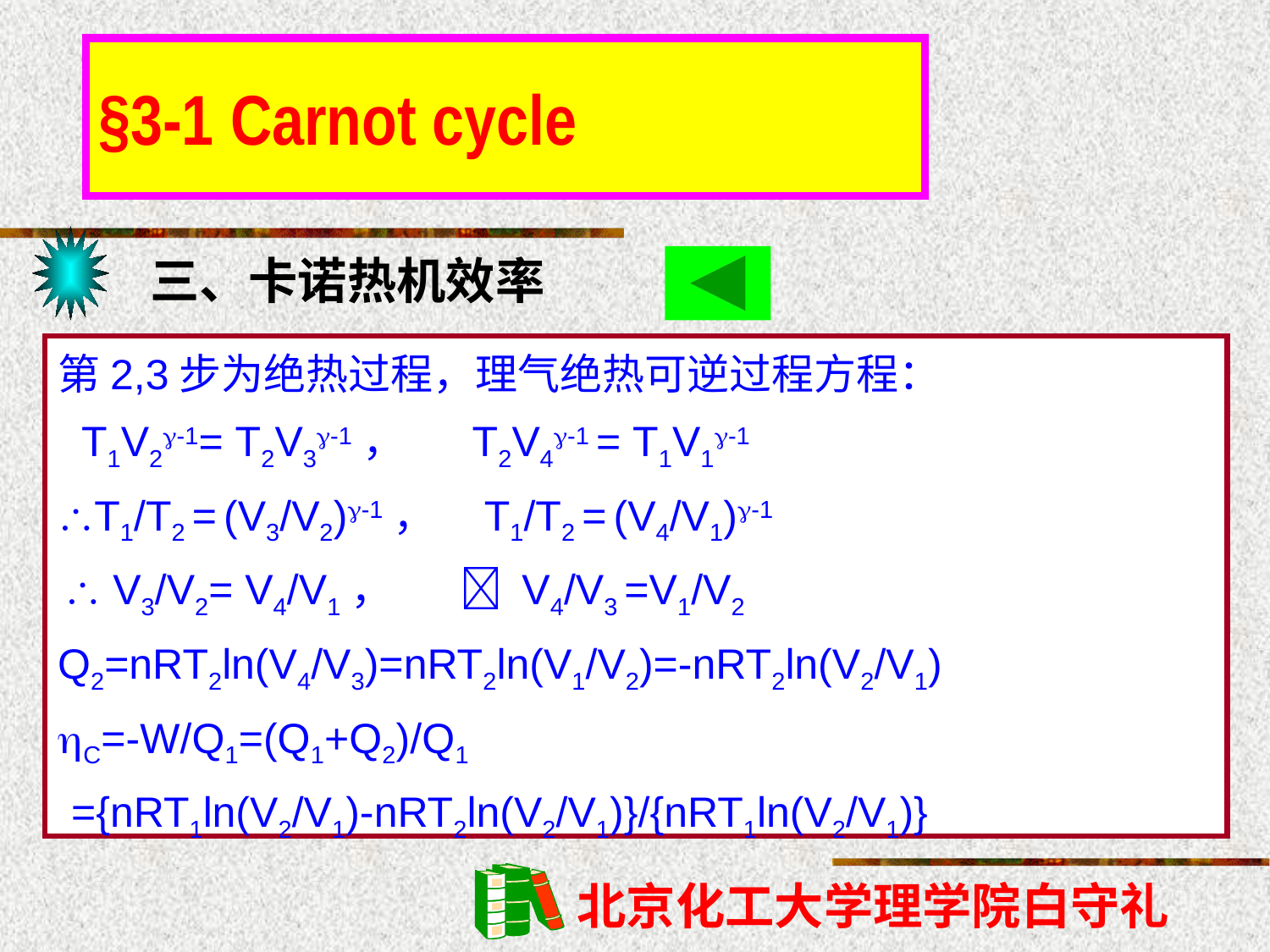

§3-1 Carnot cycle

三、卡诺热机效率

第2,3步为绝热过程，理气绝热可逆过程方程：
  T1V2γ-1= T2V3γ-1，      T2V4γ-1 = T1V1γ-1
∴T1/T2 = (V3/V2)γ-1，    T1/T2 = (V4/V1)γ-1
 ∴ V3/V2= V4/V1，       ∴ V4/V3 =V1/V2
Q2=nRT2ln(V4/V3)=nRT2ln(V1/V2)=-nRT2ln(V2/V1)
ηC=-W/Q1=(Q1+Q2)/Q1
  ={nRT1ln(V2/V1)-nRT2ln(V2/V1)}/{nRT1ln(V2/V1)}